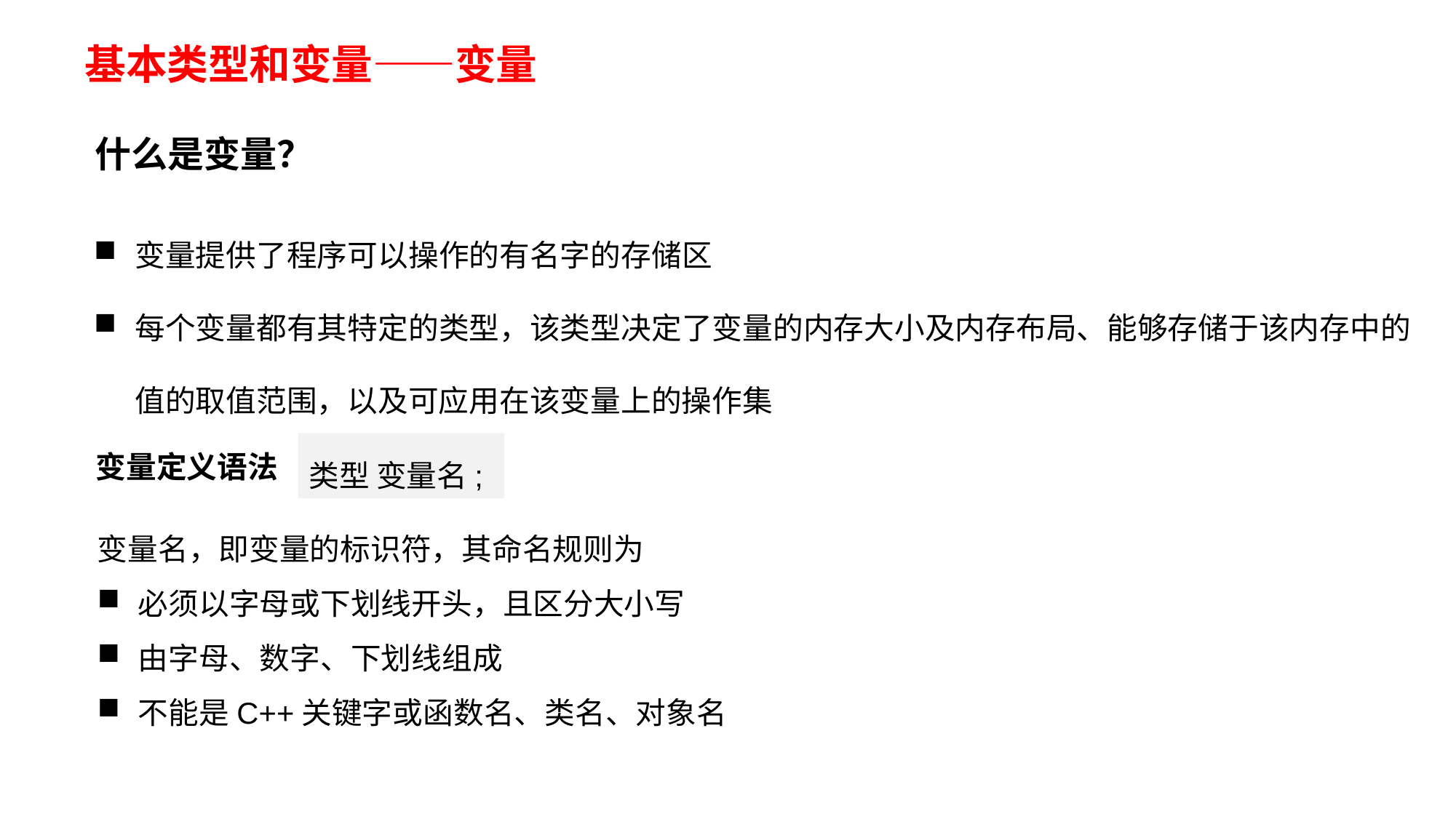

# 基本类型和变量——变量
什么是变量？
变量提供了程序可以操作的有名字的存储区
每个变量都有其特定的类型，该类型决定了变量的内存大小及内存布局、能够存储于该内存中的值的取值范围，以及可应用在该变量上的操作集
类型 变量名;
变量定义语法
变量名，即变量的标识符，其命名规则为
必须以字母或下划线开头，且区分大小写
由字母、数字、下划线组成
不能是C++关键字或函数名、类名、对象名